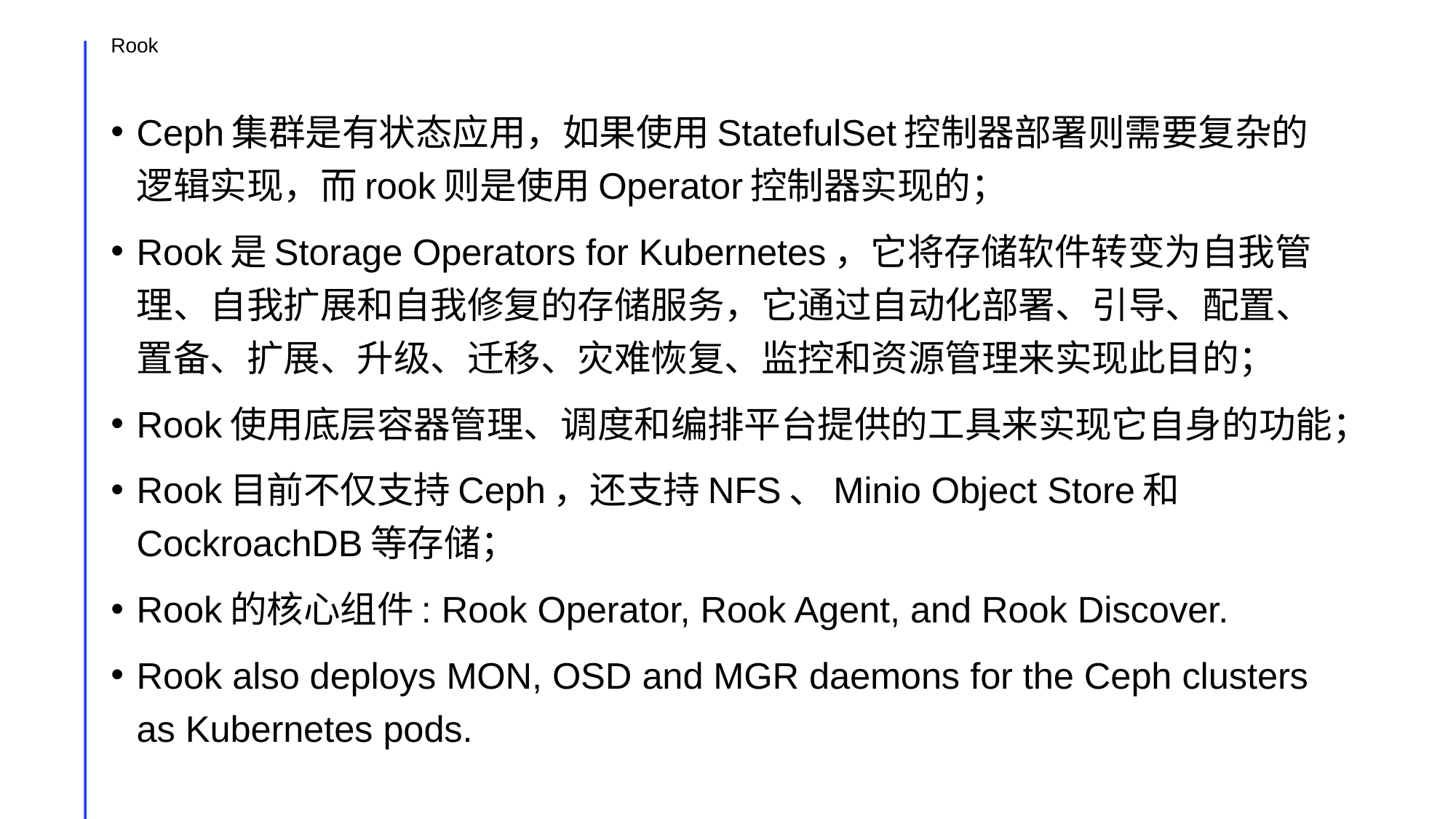

# Rook
Ceph集群是有状态应用，如果使用StatefulSet控制器部署则需要复杂的逻辑实现，而rook则是使用Operator控制器实现的；
Rook是Storage Operators for Kubernetes，它将存储软件转变为自我管理、自我扩展和自我修复的存储服务，它通过自动化部署、引导、配置、置备、扩展、升级、迁移、灾难恢复、监控和资源管理来实现此目的；
Rook使用底层容器管理、调度和编排平台提供的工具来实现它自身的功能；
Rook目前不仅支持Ceph，还支持NFS、Minio Object Store和CockroachDB等存储；
Rook的核心组件: Rook Operator, Rook Agent, and Rook Discover.
Rook also deploys MON, OSD and MGR daemons for the Ceph clusters as Kubernetes pods.